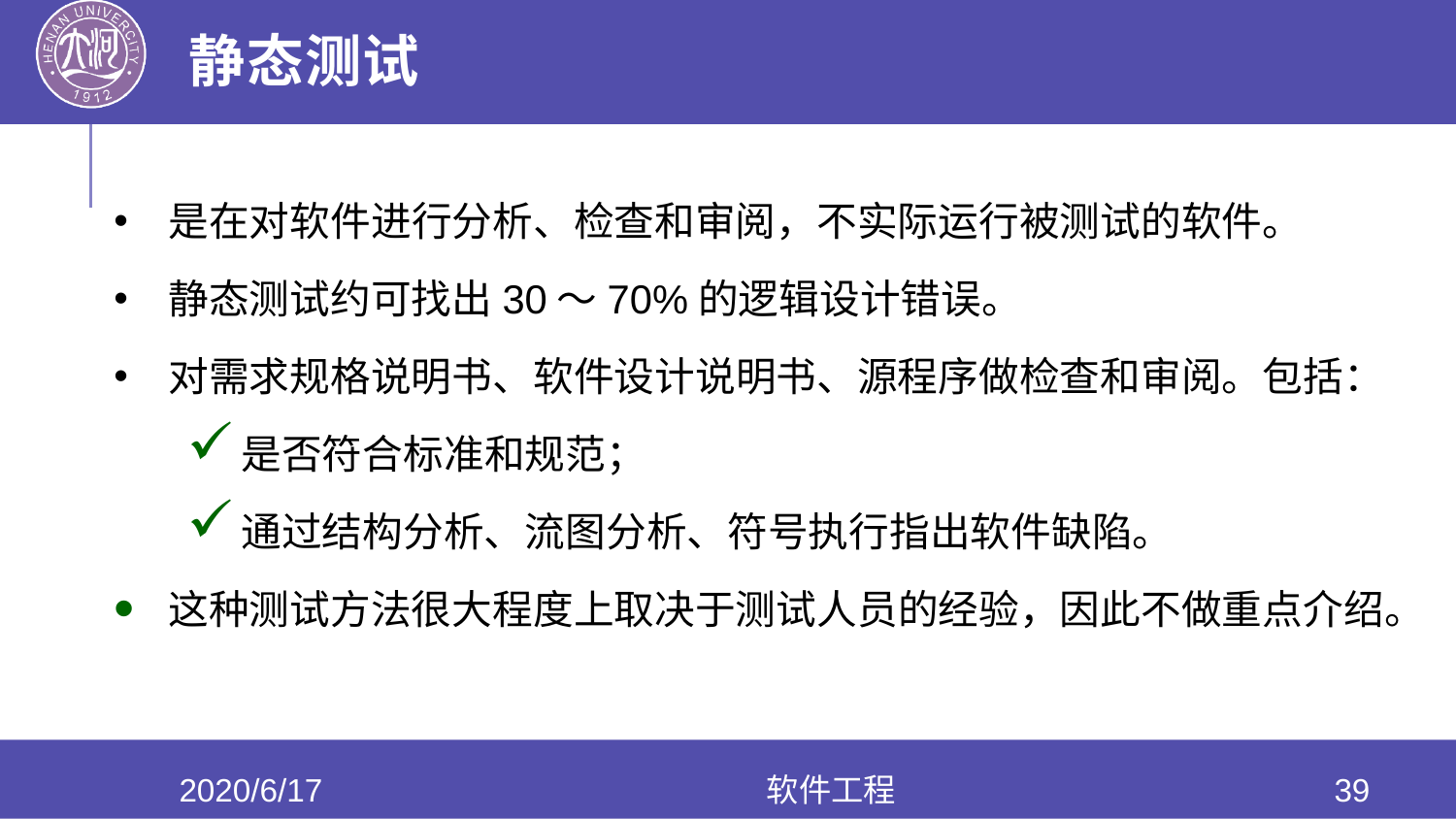

# 静态测试
是在对软件进行分析、检查和审阅，不实际运行被测试的软件。
静态测试约可找出30～70%的逻辑设计错误。
对需求规格说明书、软件设计说明书、源程序做检查和审阅。包括：
是否符合标准和规范；
通过结构分析、流图分析、符号执行指出软件缺陷。
这种测试方法很大程度上取决于测试人员的经验，因此不做重点介绍。
2020/6/17
软件工程
39